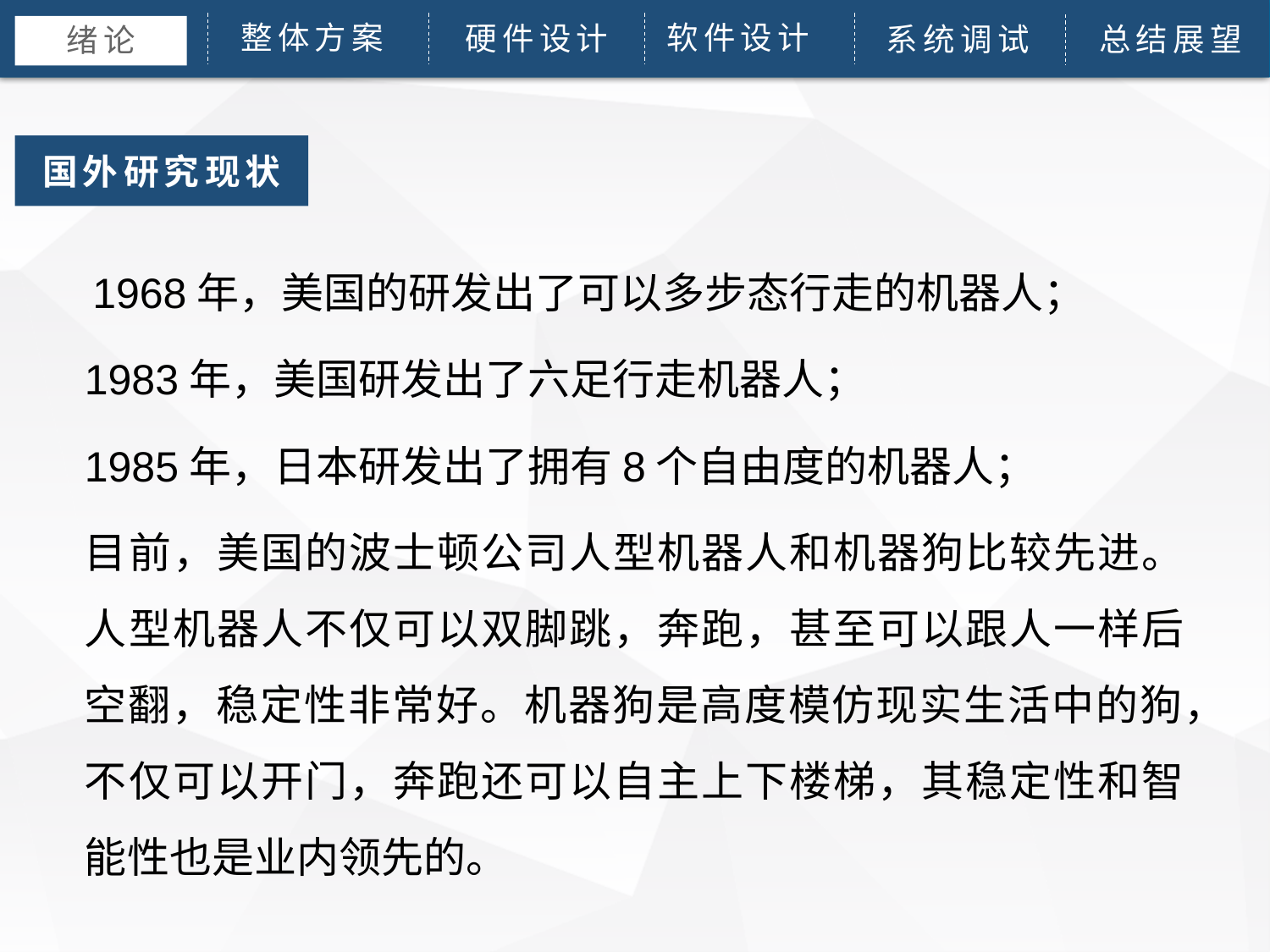

软件设计
整体方案
硬件设计
论文绪论
研究背景
研究方法
研究结果
问题讨论
系统调试
论文总结
总结展望

   绪论

国外研究现状
 1968年，美国的研发出了可以多步态行走的机器人；
1983年，美国研发出了六足行走机器人；
1985年，日本研发出了拥有8个自由度的机器人；
目前，美国的波士顿公司人型机器人和机器狗比较先进。人型机器人不仅可以双脚跳，奔跑，甚至可以跟人一样后空翻，稳定性非常好。机器狗是高度模仿现实生活中的狗，不仅可以开门，奔跑还可以自主上下楼梯，其稳定性和智能性也是业内领先的。